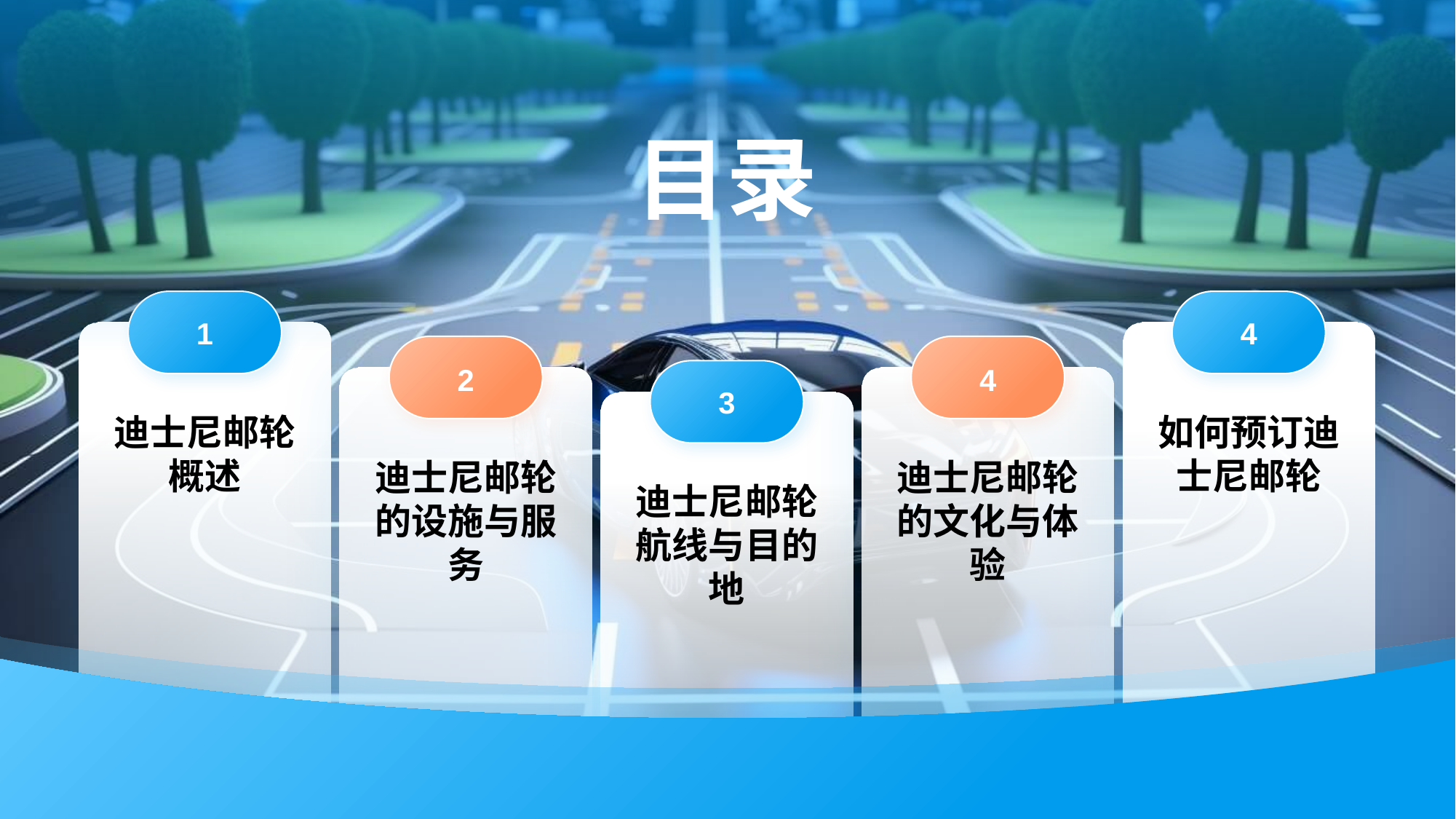

目录
1

迪士尼邮轮概述
4

如何预订迪士尼邮轮
2

迪士尼邮轮的设施与服务
4

迪士尼邮轮的文化与体验
3

迪士尼邮轮航线与目的地

#